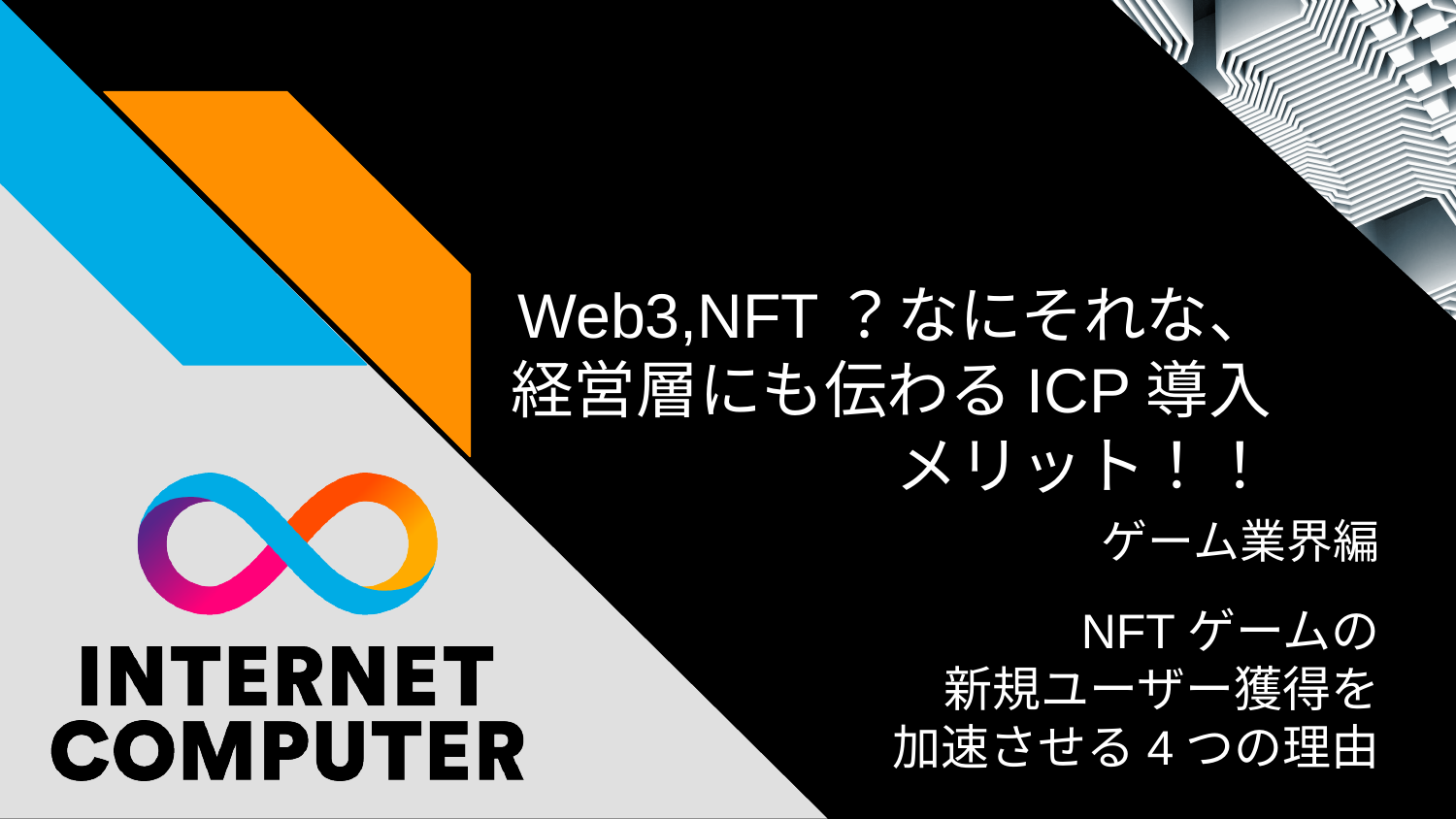

# Web3,NFT？なにそれな、経営層にも伝わるICP導入メリット！！
ゲーム業界編
NFTゲームの
新規ユーザー獲得を
加速させる4つの理由